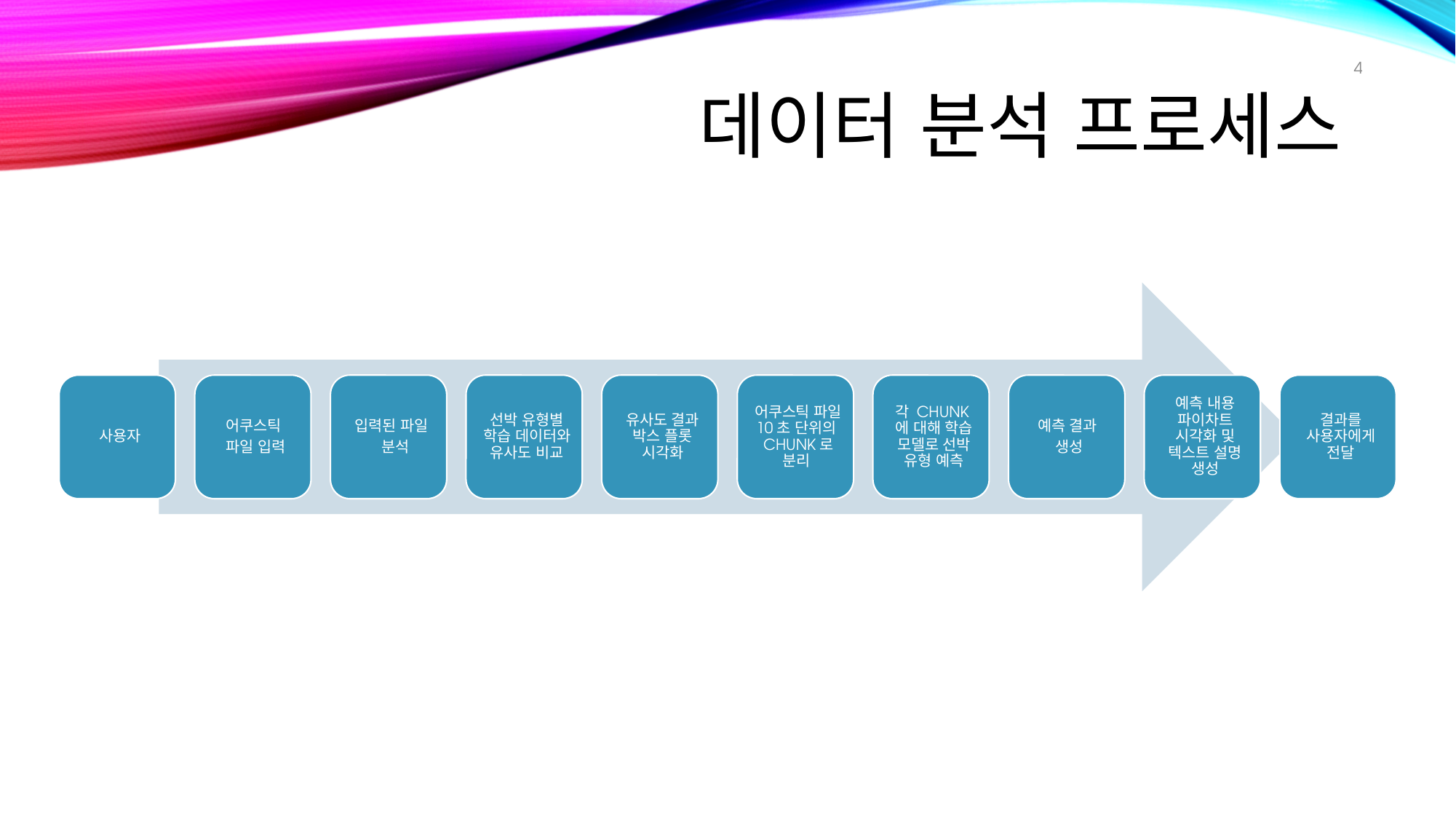

4
# 데이터 분석 프로세스
사용자
어쿠스틱
파일 입력
입력된 파일
 분석
선박 유형별 학습 데이터와 유사도 비교
유사도 결과 박스 플롯 시각화
어쿠스틱 파일 10초 단위의  CHUNK로 분리
각 CHUNK에 대해 학습 모델로 선박 유형 예측
예측 결과
생성
예측 내용 파이차트 시각화 및 텍스트 설명 생성
결과를 사용자에게 전달